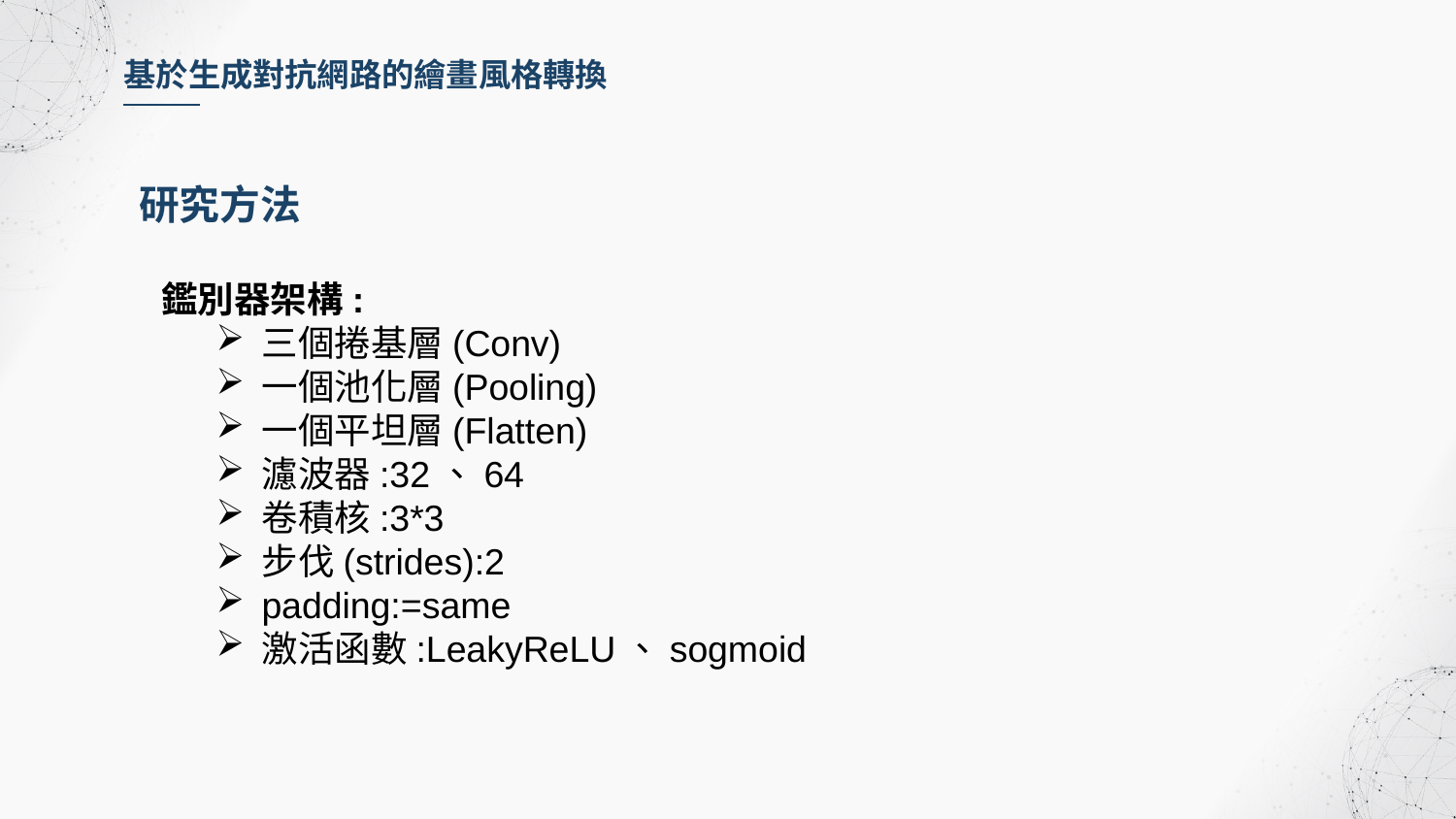

基於生成對抗網路的繪畫風格轉換
研究方法
鑑別器架構:
三個捲基層(Conv)
一個池化層(Pooling)
一個平坦層(Flatten)
濾波器:32、64
卷積核:3*3
步伐(strides):2
padding:=same
激活函數:LeakyReLU、sogmoid